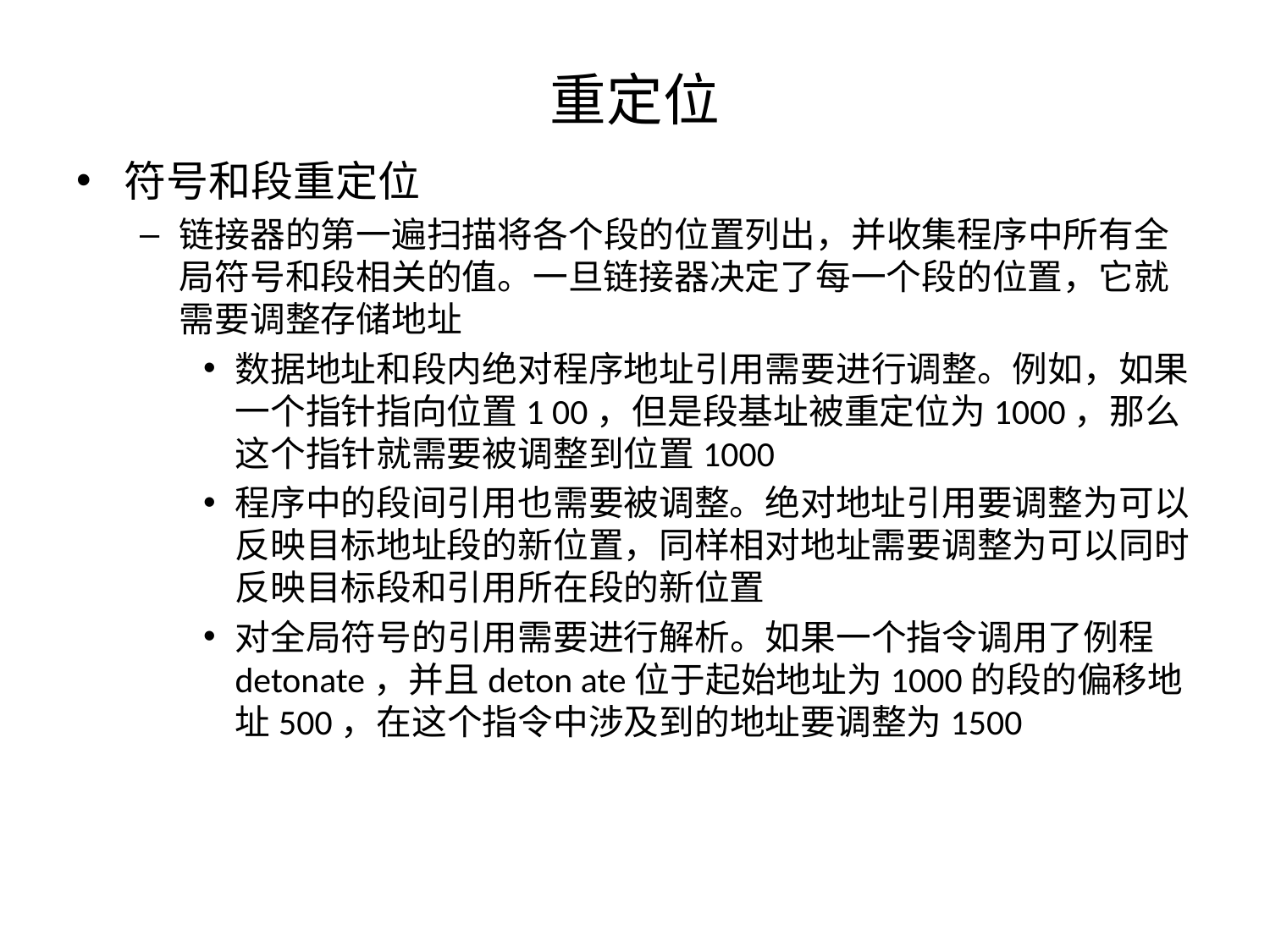

# 重定位
符号和段重定位
链接器的第一遍扫描将各个段的位置列出，并收集程序中所有全局符号和段相关的值。一旦链接器决定了每一个段的位置，它就需要调整存储地址
数据地址和段内绝对程序地址引用需要进行调整。例如，如果一个指针指向位置1 00，但是段基址被重定位为1000，那么这个指针就需要被调整到位置1000
程序中的段间引用也需要被调整。绝对地址引用要调整为可以反映目标地址段的新位置，同样相对地址需要调整为可以同时反映目标段和引用所在段的新位置
对全局符号的引用需要进行解析。如果一个指令调用了例程detonate，并且deton ate位于起始地址为1000的段的偏移地址500，在这个指令中涉及到的地址要调整为1500